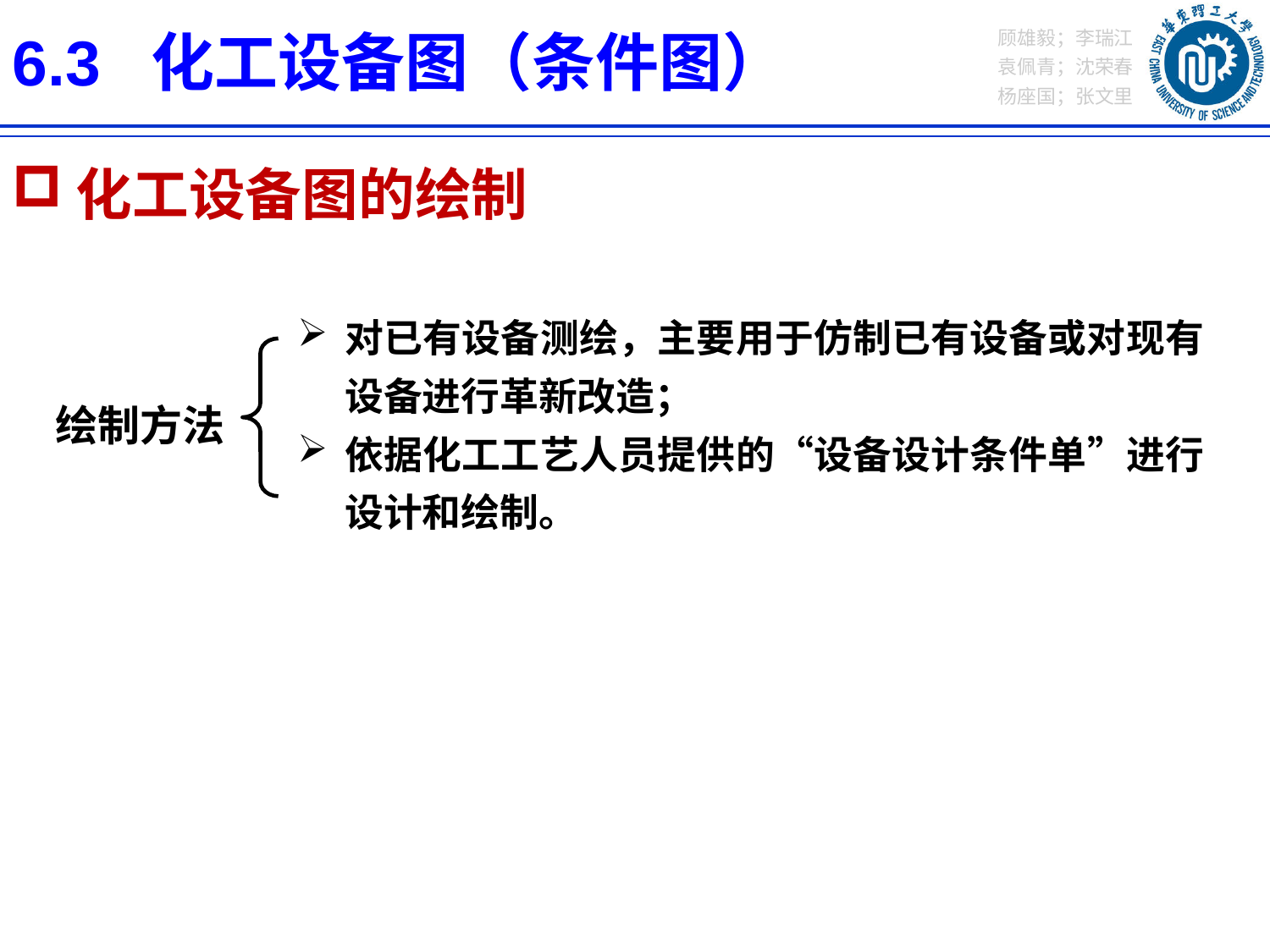

6.3  化工设备图（条件图）
化工设备图的绘制
对已有设备测绘，主要用于仿制已有设备或对现有设备进行革新改造；
依据化工工艺人员提供的“设备设计条件单”进行设计和绘制。

绘制方法